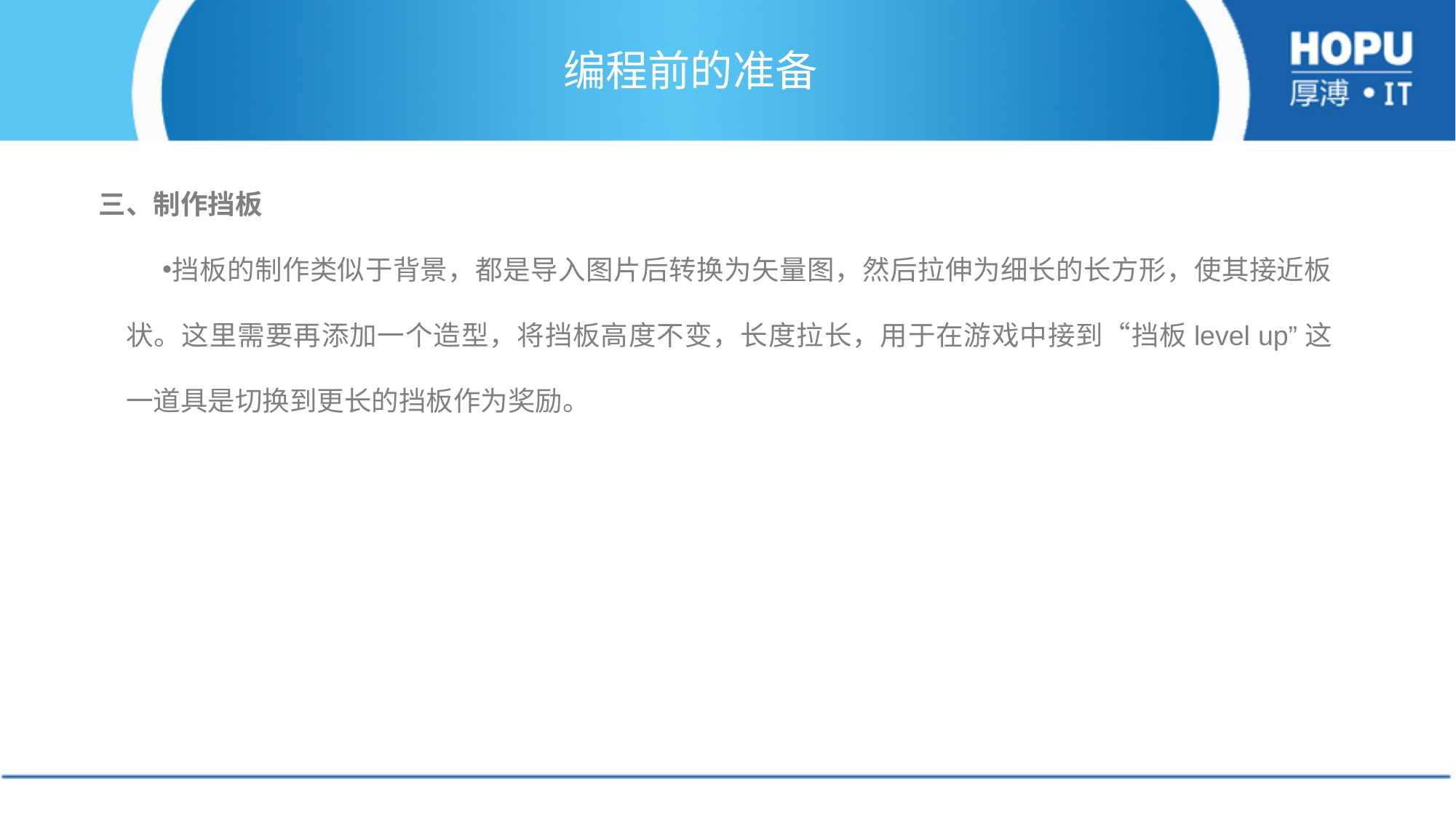

# 编程前的准备
三、制作挡板
挡板的制作类似于背景，都是导入图片后转换为矢量图，然后拉伸为细长的长方形，使其接近板状。这里需要再添加一个造型，将挡板高度不变，长度拉长，用于在游戏中接到“挡板level up”这一道具是切换到更长的挡板作为奖励。